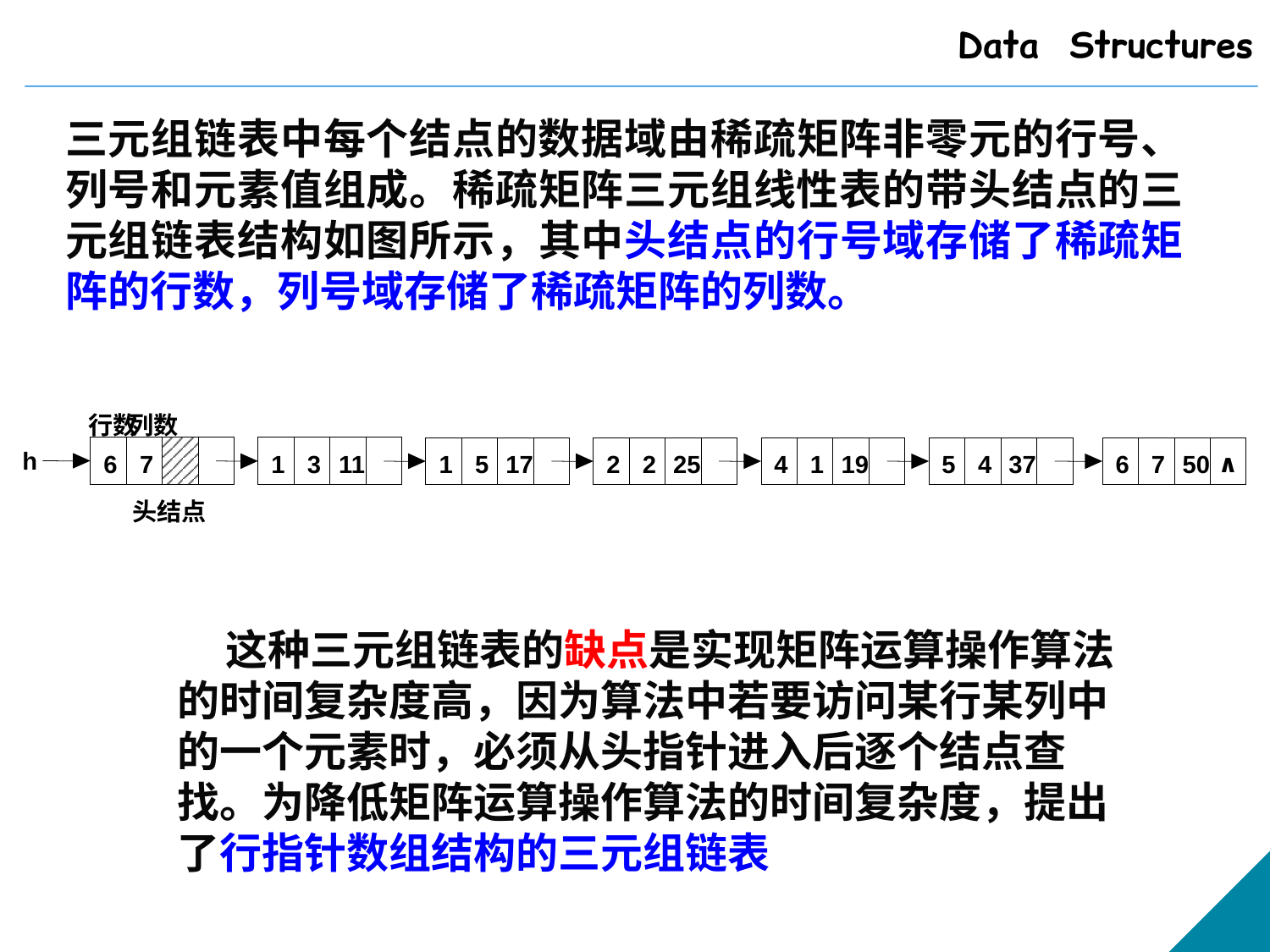

三元组链表中每个结点的数据域由稀疏矩阵非零元的行号、列号和元素值组成。稀疏矩阵三元组线性表的带头结点的三元组链表结构如图所示，其中头结点的行号域存储了稀疏矩阵的行数，列号域存储了稀疏矩阵的列数。

行数
列数

h

∧
6
7
1
3
11
1
5
17
2
2
25
4
1
19
5
4
37
6
7
50

头结点
    这种三元组链表的缺点是实现矩阵运算操作算法的时间复杂度高，因为算法中若要访问某行某列中的一个元素时，必须从头指针进入后逐个结点查找。为降低矩阵运算操作算法的时间复杂度，提出了行指针数组结构的三元组链表